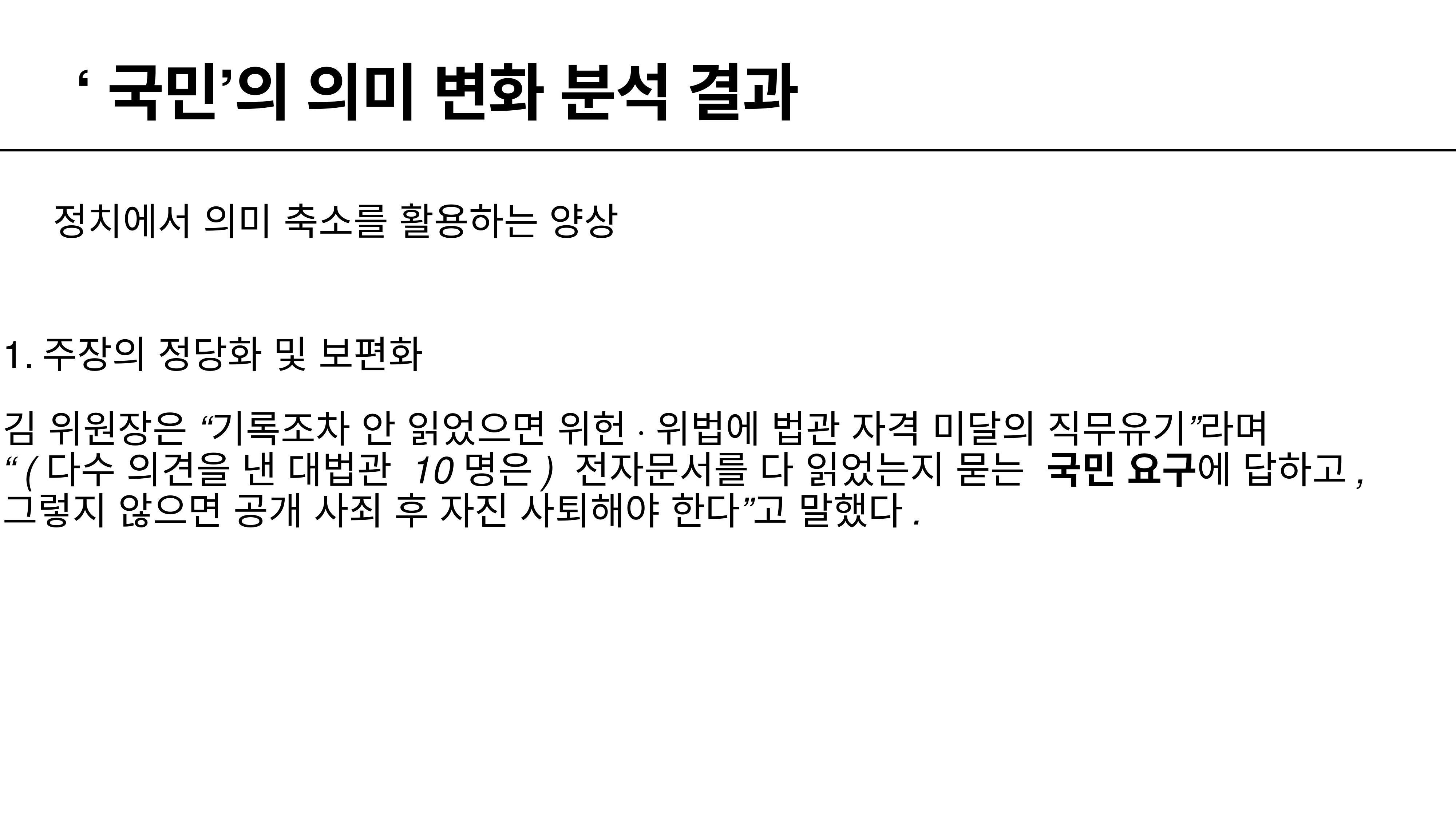

# ‘국민’의 의미 변화 분석 결과

정치에서 의미 축소를 활용하는 양상
주장의 정당화 및 보편화
김 위원장은 “기록조차 안 읽었으면 위헌·위법에 법관 자격 미달의 직무유기”라며
“(다수 의견을 낸 대법관 10명은) 전자문서를 다 읽었는지 묻는  국민 요구에 답하고,
그렇지 않으면 공개 사죄 후 자진 사퇴해야 한다”고 말했다.